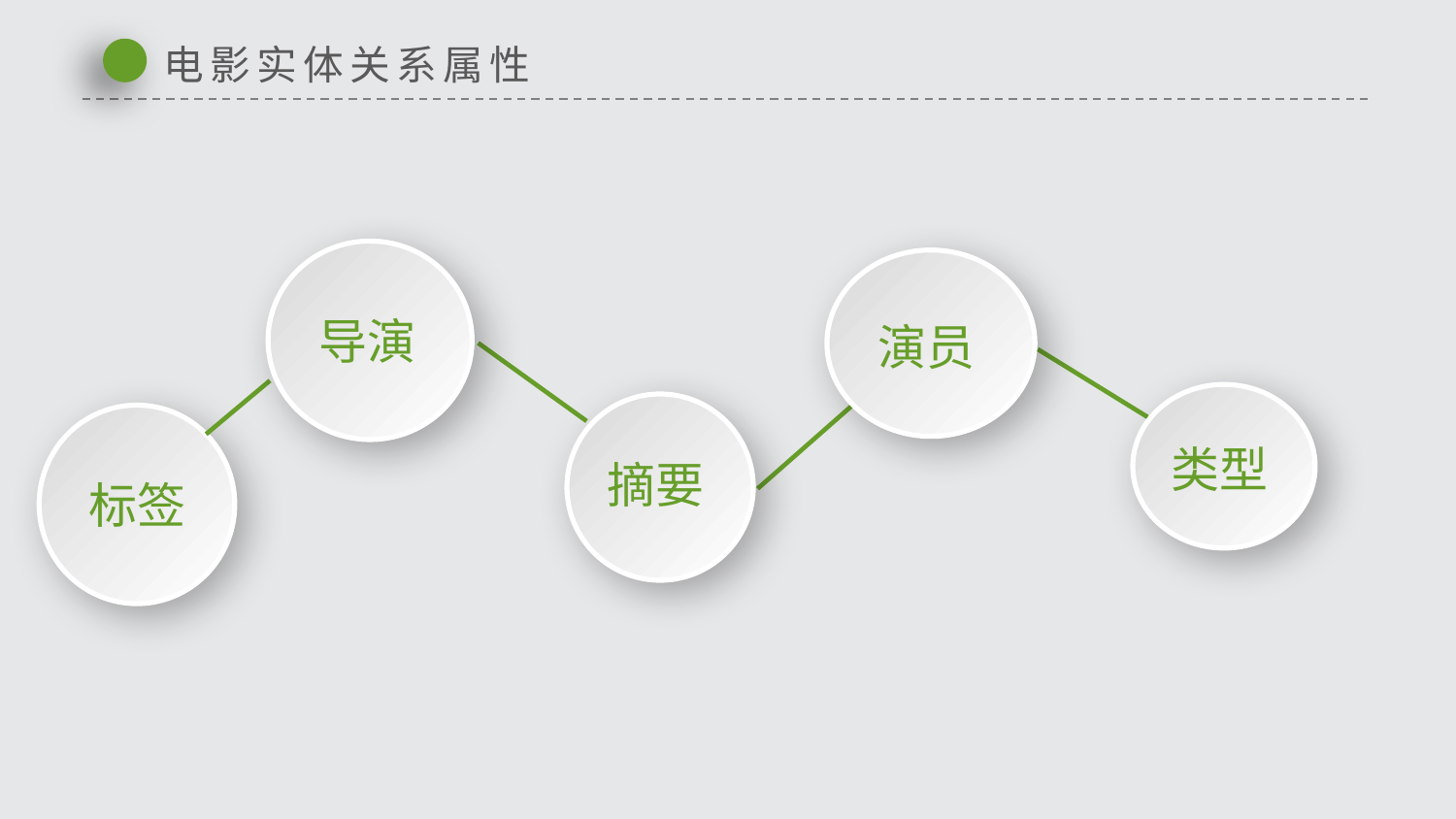

电影实体关系属性

导演

演员

摘要
标签

类型
延时符